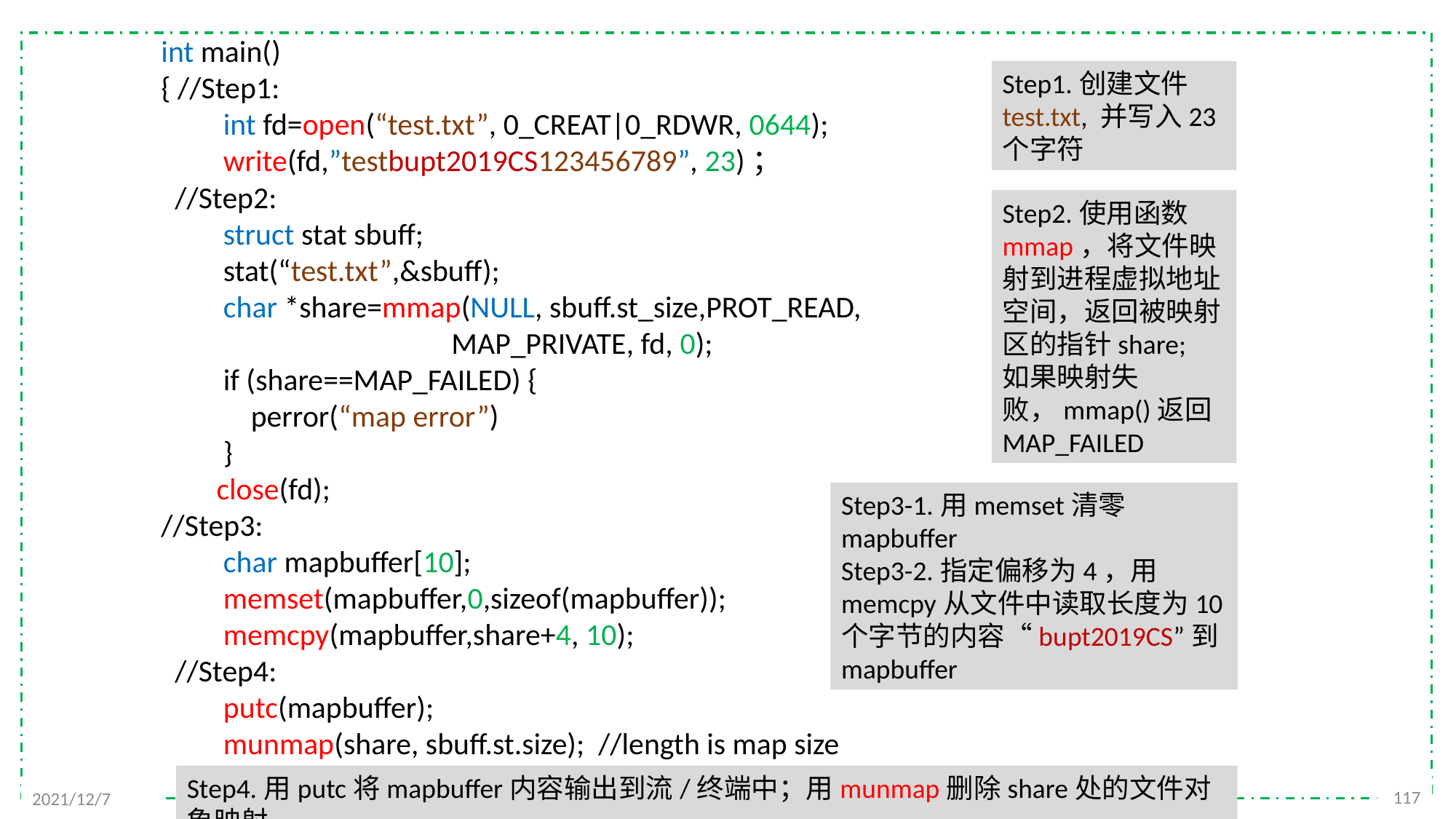

int main()
{ //Step1:
         int fd=open(“test.txt”, 0_CREAT|0_RDWR, 0644);
         write(fd,”testbupt2019CS123456789”, 23)；
  //Step2:
         struct stat sbuff;
         stat(“test.txt”,&sbuff);
         char *share=mmap(NULL, sbuff.st_size,PROT_READ,
                                          MAP_PRIVATE, fd, 0);
         if (share==MAP_FAILED) {
             perror(“map error”)
         }
        close(fd);
//Step3:
         char mapbuffer[10];
         memset(mapbuffer,0,sizeof(mapbuffer));
         memcpy(mapbuffer,share+4, 10);
  //Step4:
         putc(mapbuffer);
         munmap(share, sbuff.st.size);  //length is map size

Step1.创建文件test.txt, 并写入23个字符
Step2.使用函数mmap，将文件映射到进程虚拟地址空间，返回被映射区的指针share;
如果映射失败，mmap()返回MAP_FAILED
Step3-1.用memset清零mapbuffer
Step3-2.指定偏移为4，用memcpy从文件中读取长度为10个字节的内容“bupt2019CS”到mapbuffer
Step4.用putc将mapbuffer内容输出到流/终端中；用munmap删除share处的文件对象映射
117
2021/12/7